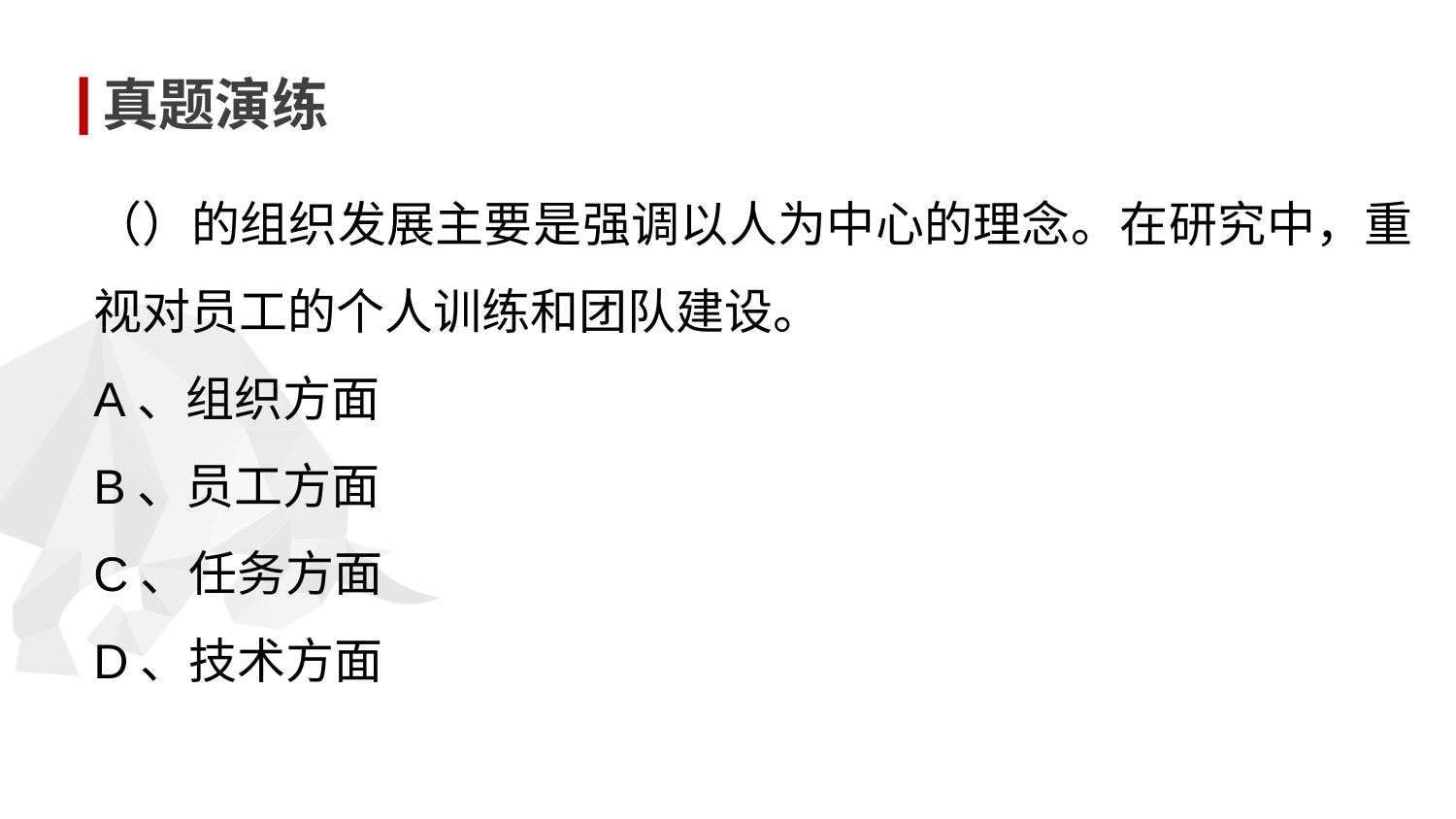

真题演练
（）的组织发展主要是强调以人为中心的理念。在研究中，重视对员工的个人训练和团队建设。
A、组织方面
B、员工方面
C、任务方面
D、技术方面